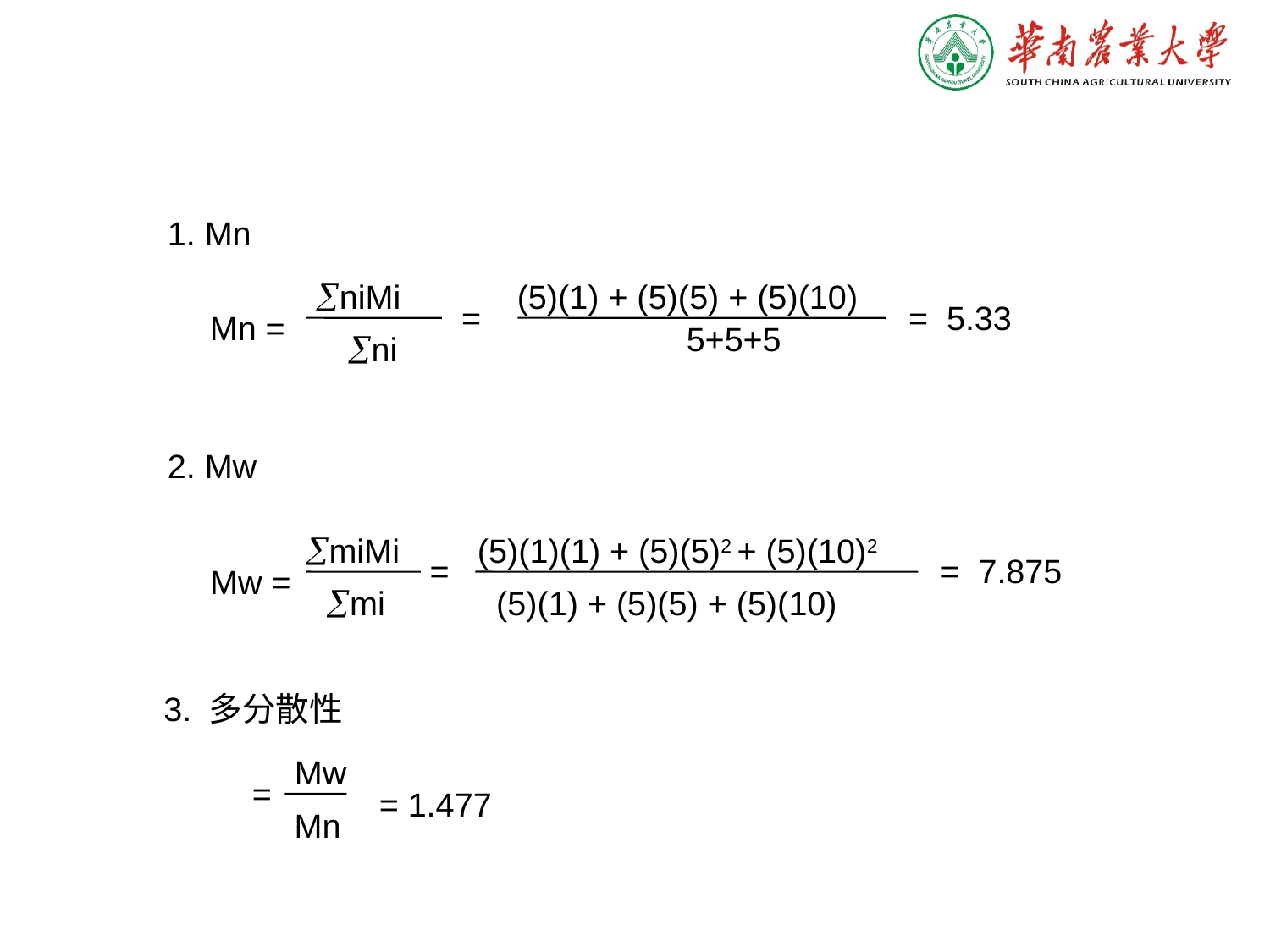

1. Mn
∑niMi
(5)(1) + (5)(5) + (5)(10)
=
=  5.33
Mn =
5+5+5

∑ni
2. Mw
∑miMi
(5)(1)(1) + (5)(5)2 + (5)(10)2
=
=  7.875
Mw =

∑mi
(5)(1) + (5)(5) + (5)(10)
3. 多分散性
Mw
=
= 1.477

Mn